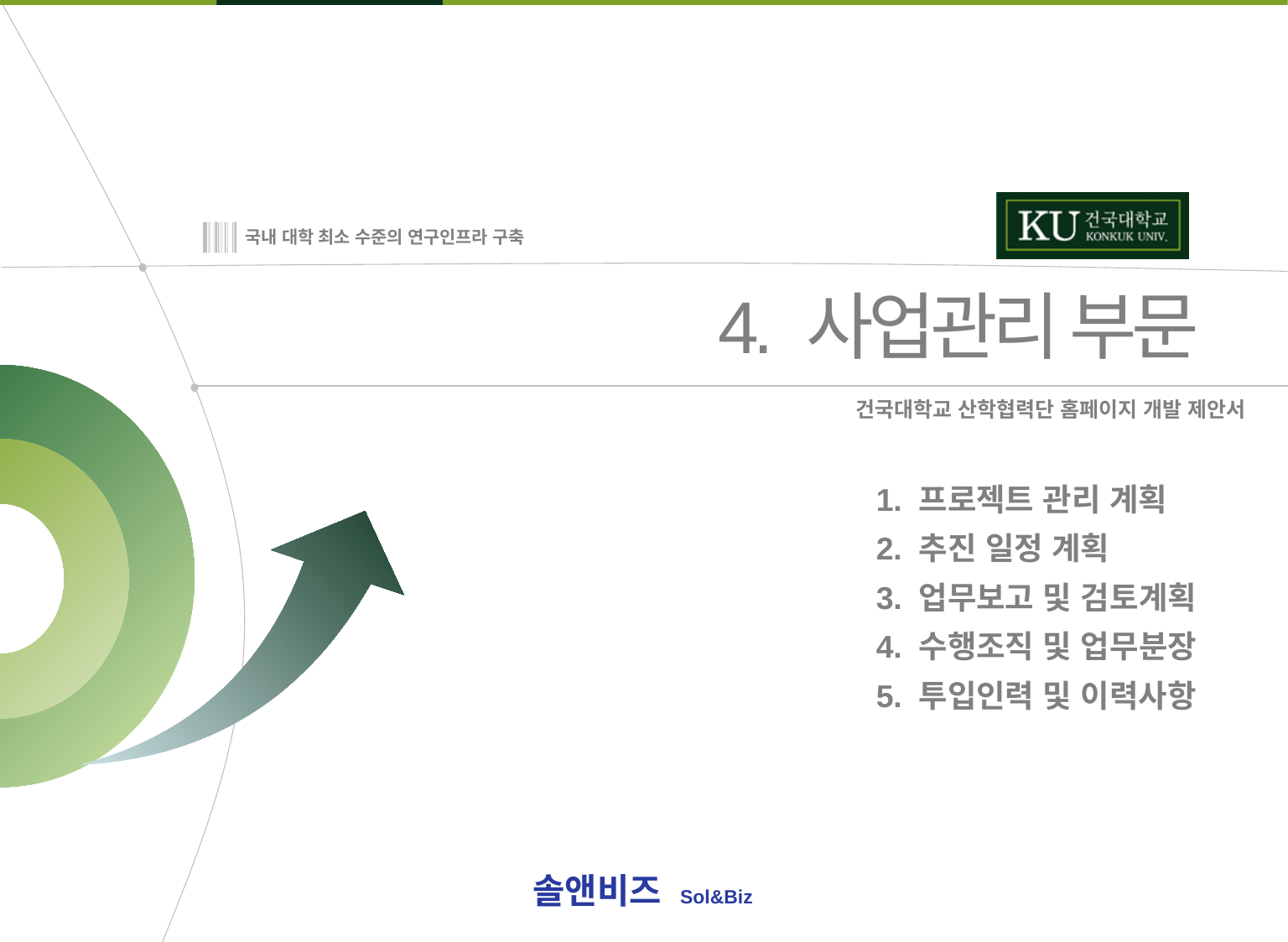

1. 프로젝트 관리 계획
2. 추진 일정 계획
3. 업무보고 및 검토계획
4. 수행조직 및 업무분장
5. 투입인력 및 이력사항